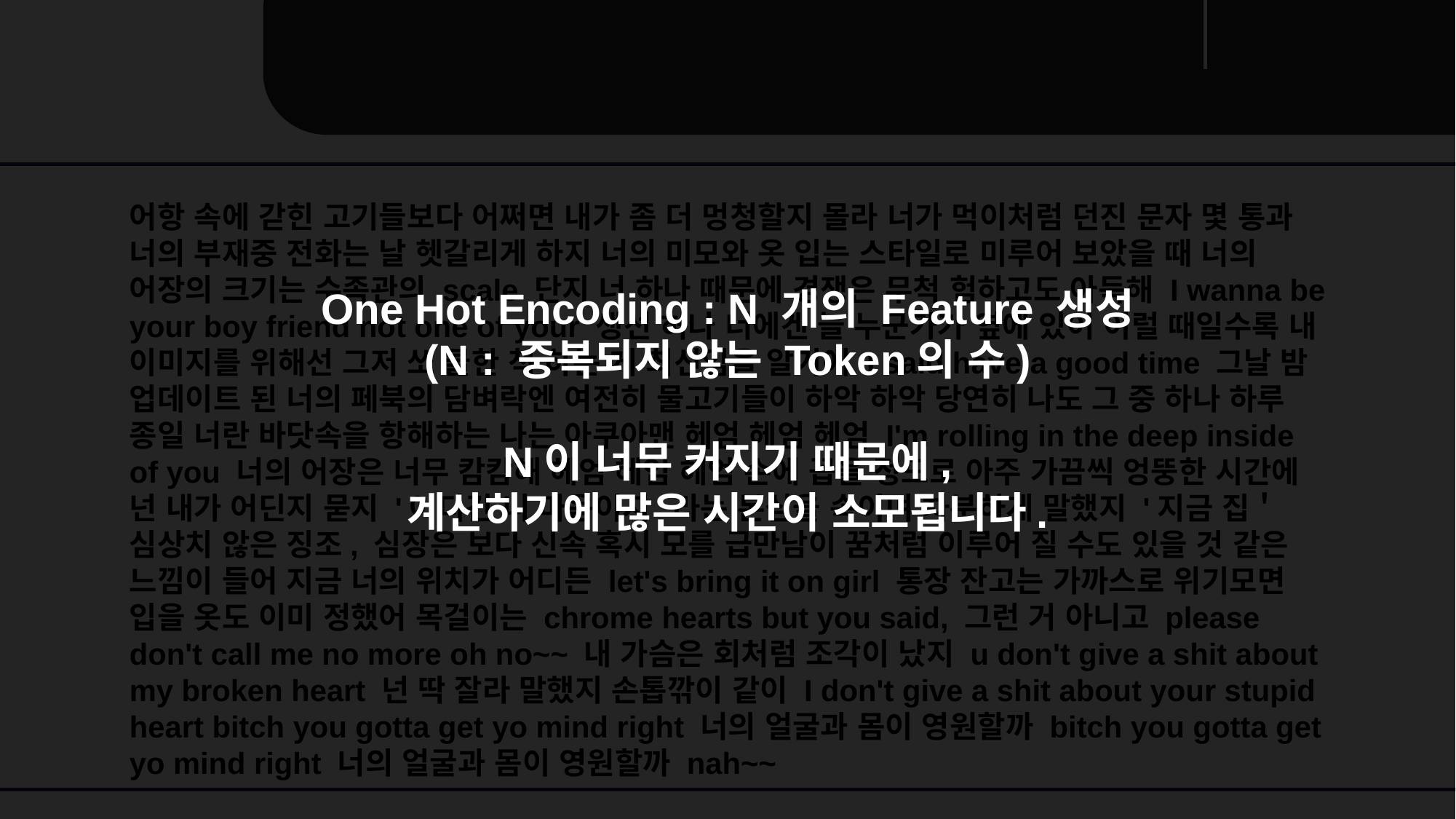

One Hot Encoding : N 개의 Feature 생성
(N : 중복되지 않는 Token의 수)

N이 너무 커지기 때문에,
계산하기에 많은 시간이 소모됩니다.
Unit  04 ㅣ  Embedding
어항 속에 갇힌 고기들보다 어쩌면 내가 좀 더 멍청할지 몰라 너가 먹이처럼 던진 문자 몇 통과 너의 부재중 전화는 날 헷갈리게 하지 너의 미모와 옷 입는 스타일로 미루어 보았을 때 너의 어장의 크기는 수족관의 scale 단지 너 하나 때문에 경쟁은 무척 험하고도 아득해 I wanna be your boy friend not one of your 생선 허나 너에겐 늘 누군가가 옆에 있어 이럴 때일수록 내 이미지를 위해선 그저 쏘 쿨한 척 하는 게 최선임을 알기에 I said have a good time 그날 밤 업데이트 된 너의 페북의 담벼락엔 여전히 물고기들이 하악 하악 당연히 나도 그 중 하나 하루 종일 너란 바닷속을 항해하는 나는 아쿠아맨 헤엄 헤엄 헤엄 I'm rolling in the deep inside of you 너의 어장은 너무 캄캄해 헤엄 헤엄 헤엄 손에 꼽을 정도로 아주 가끔씩 엉뚱한 시간에 넌 내가 어딘지 묻지 '어디긴 니 마음이지'라는 본심을 속이며 차분하게 말했지 '지금 집＇ 심상치 않은 징조, 심장은 보다 신속 혹시 모를 급만남이 꿈처럼 이루어 질 수도 있을 것 같은 느낌이 들어 지금 너의 위치가 어디든 let's bring it on girl 통장 잔고는 가까스로 위기모면 입을 옷도 이미 정했어 목걸이는 chrome hearts but you said, 그런 거 아니고 please don't call me no more oh no~~ 내 가슴은 회처럼 조각이 났지 u don't give a shit about my broken heart 넌 딱 잘라 말했지 손톱깎이 같이 I don't give a shit about your stupid heart bitch you gotta get yo mind right 너의 얼굴과 몸이 영원할까 bitch you gotta get yo mind right 너의 얼굴과 몸이 영원할까 nah~~